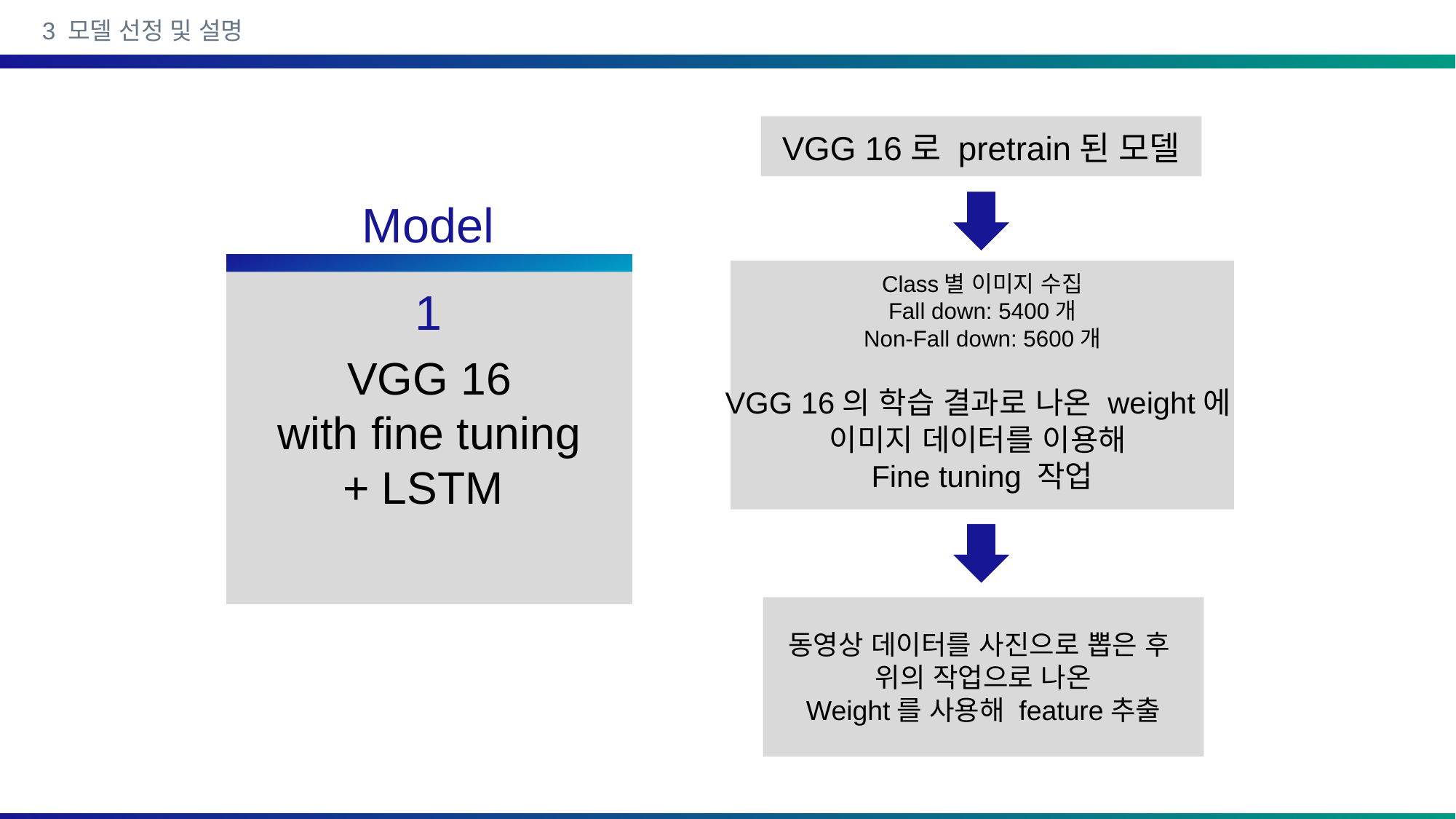

3 모델 선정 및 설명

VGG 16로 pretrain된 모델
Model 1

Class별 이미지 수집
Fall down: 5400개
Non-Fall down: 5600개

VGG 16의 학습 결과로 나온 weight에
이미지 데이터를 이용해
Fine tuning 작업

VGG 16
with fine tuning
+ LSTM

동영상 데이터를 사진으로 뽑은 후
위의 작업으로 나온
Weight를 사용해 feature추출